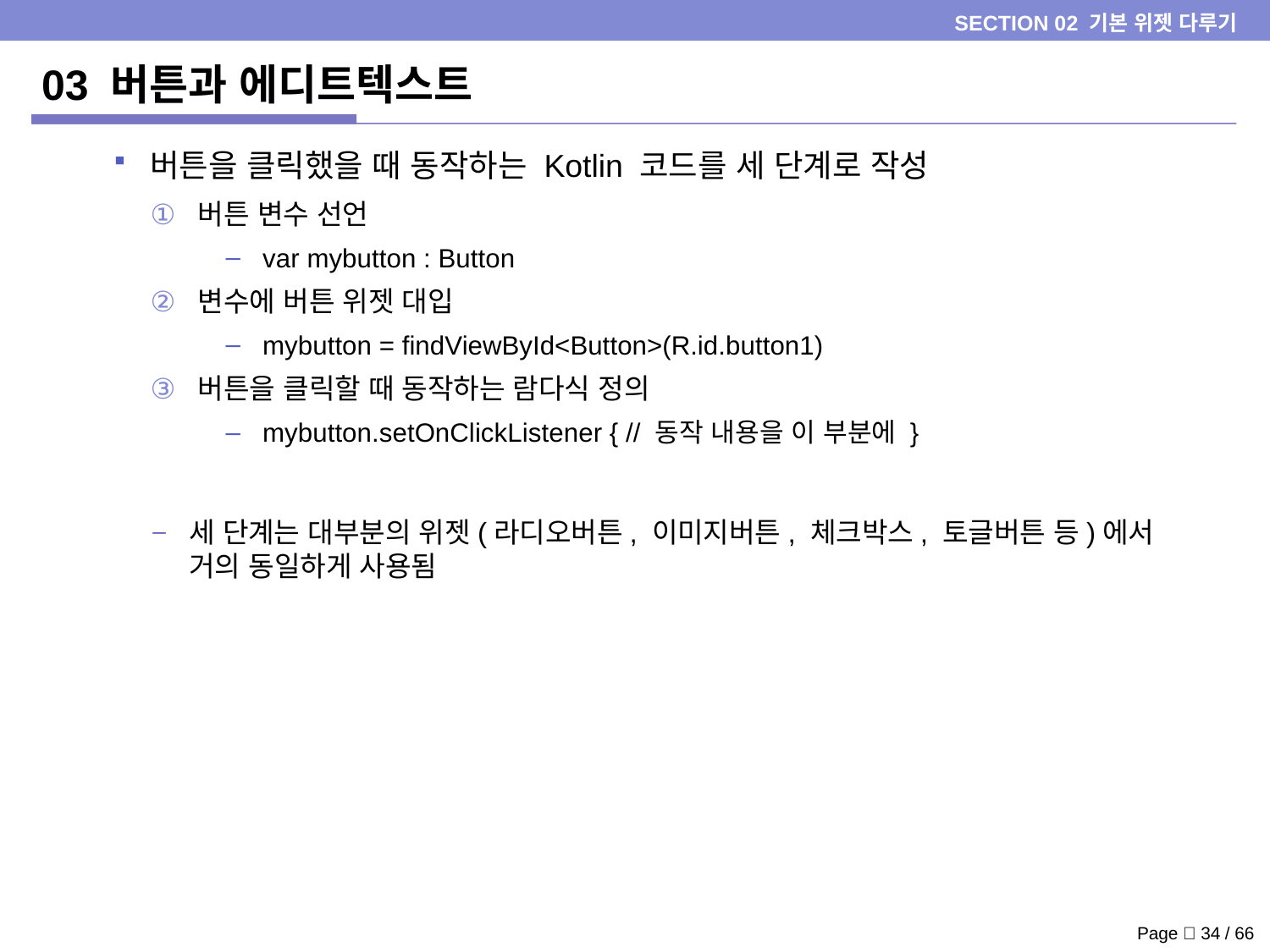

SECTION 02 기본 위젯 다루기
# 03 버튼과 에디트텍스트
버튼을 클릭했을 때 동작하는 Kotlin 코드를 세 단계로 작성
버튼 변수 선언
var mybutton : Button
변수에 버튼 위젯 대입
mybutton = findViewById<Button>(R.id.button1)
버튼을 클릭할 때 동작하는 람다식 정의
mybutton.setOnClickListener { // 동작 내용을 이 부분에 }

세 단계는 대부분의 위젯(라디오버튼, 이미지버튼, 체크박스, 토글버튼 등)에서 거의 동일하게 사용됨